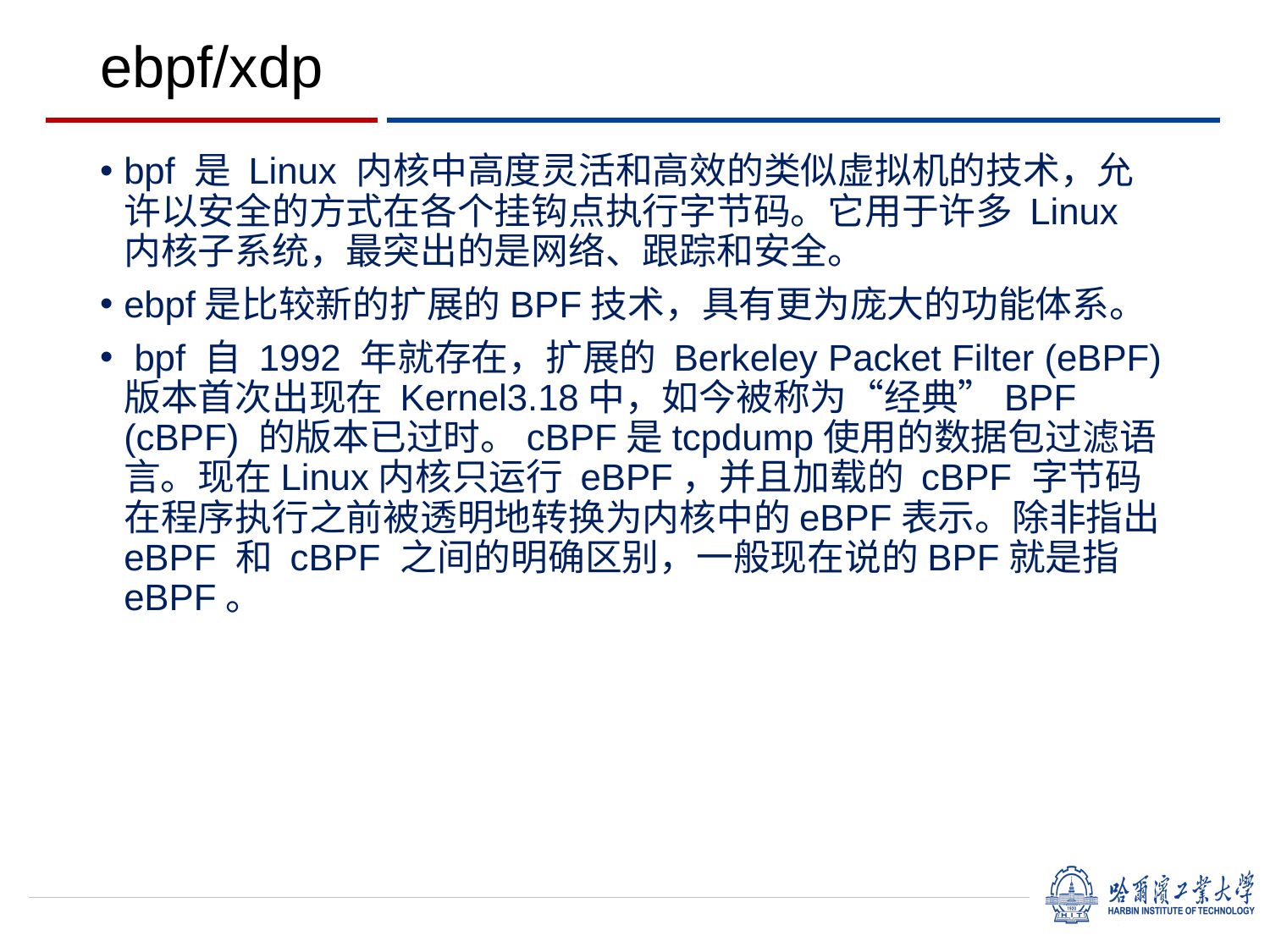

# ebpf/xdp
bpf 是 Linux 内核中高度灵活和高效的类似虚拟机的技术，允许以安全的方式在各个挂钩点执行字节码。它用于许多 Linux 内核子系统，最突出的是网络、跟踪和安全。
ebpf是比较新的扩展的BPF技术，具有更为庞大的功能体系。
 bpf 自 1992 年就存在，扩展的 Berkeley Packet Filter (eBPF) 版本首次出现在 Kernel3.18中，如今被称为“经典”BPF (cBPF) 的版本已过时。cBPF是tcpdump使用的数据包过滤语言。现在Linux内核只运行 eBPF，并且加载的 cBPF 字节码在程序执行之前被透明地转换为内核中的eBPF表示。除非指出 eBPF 和 cBPF 之间的明确区别，一般现在说的BPF就是指eBPF。